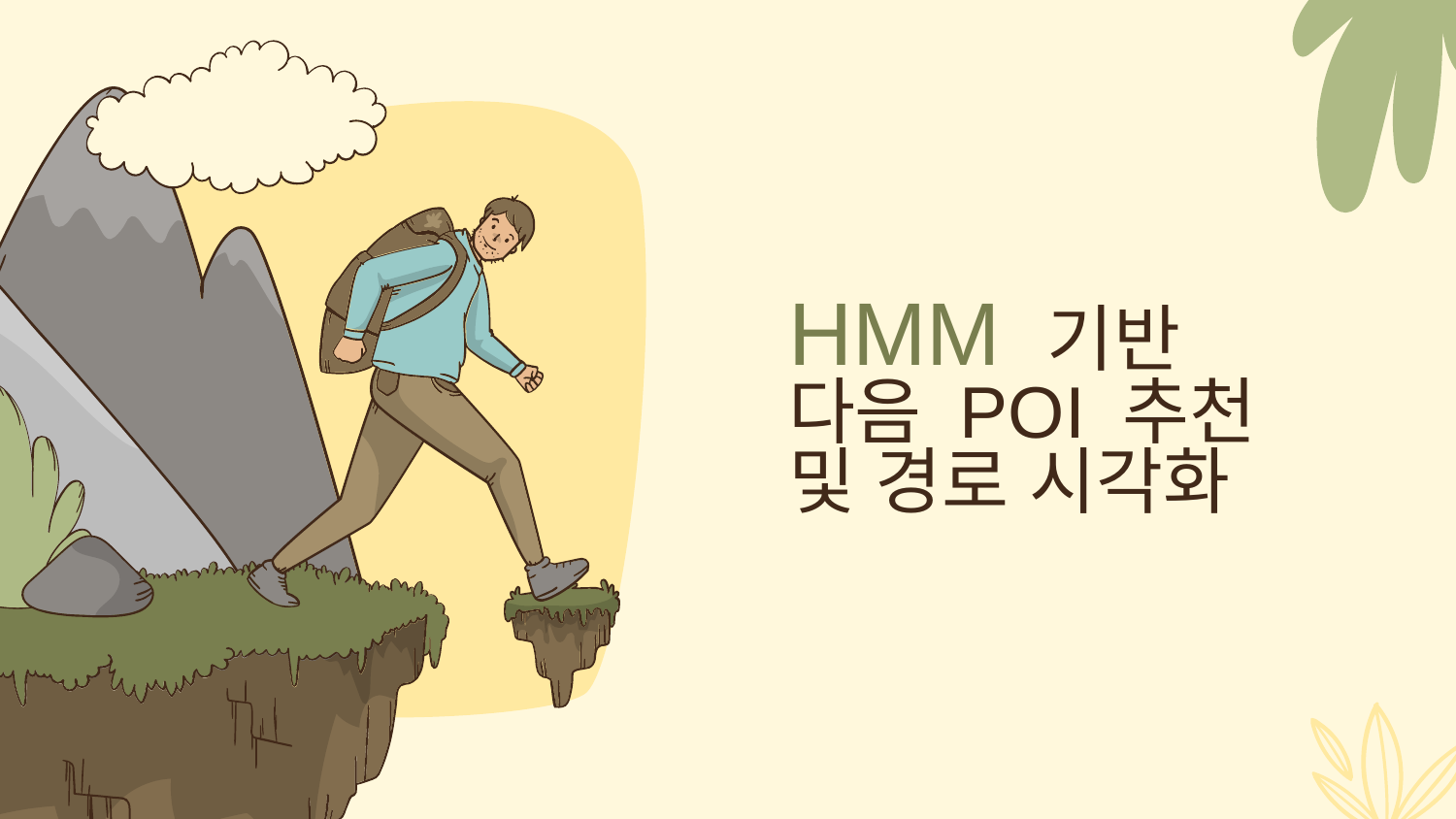

# HMM 기반 다음 POI 추천 및 경로 시각화